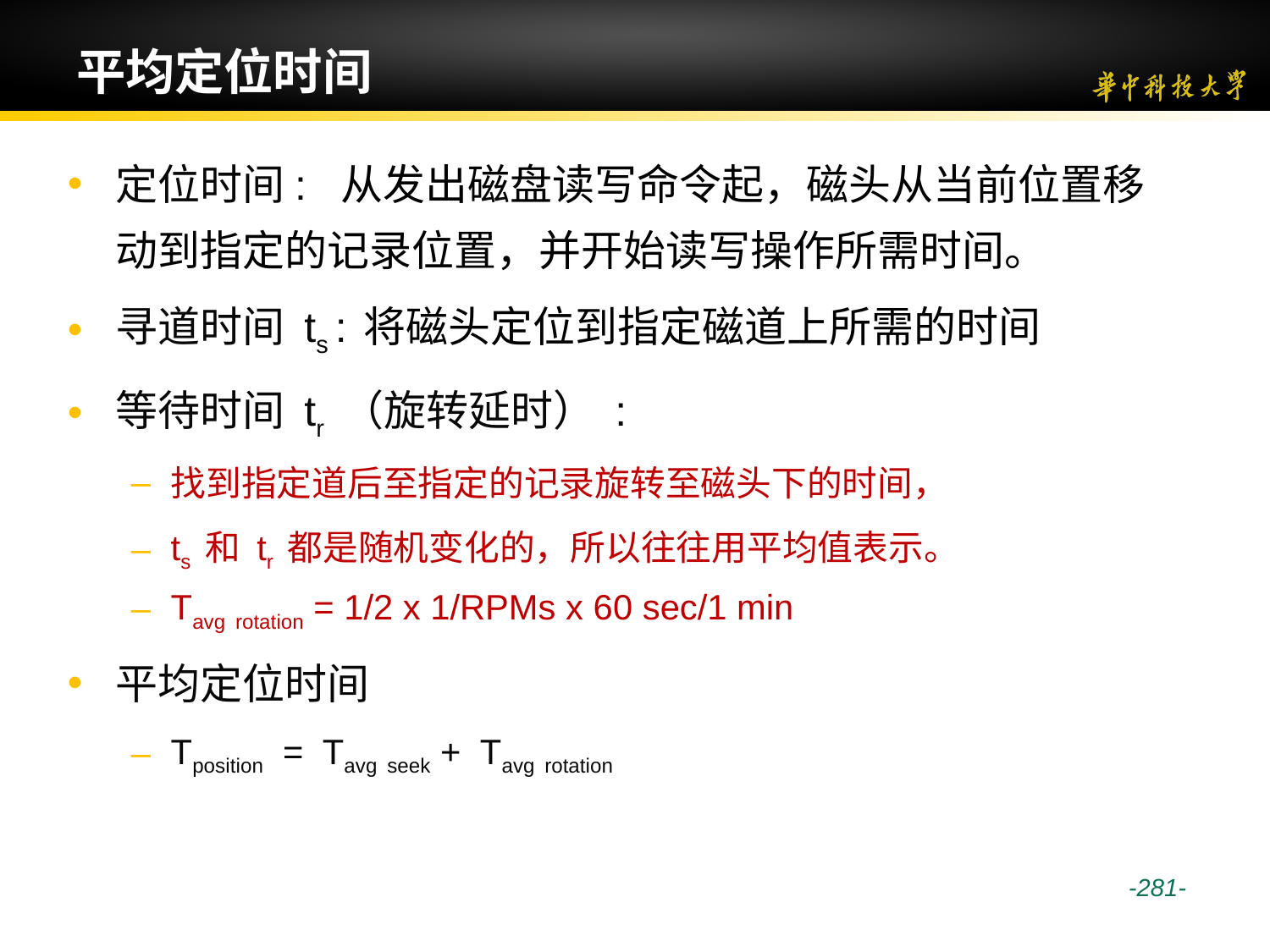

# 平均定位时间
定位时间:  从发出磁盘读写命令起，磁头从当前位置移动到指定的记录位置，并开始读写操作所需时间。
寻道时间 ts : 将磁头定位到指定磁道上所需的时间
等待时间 tr （旋转延时） :
找到指定道后至指定的记录旋转至磁头下的时间，
ts 和 tr 都是随机变化的，所以往往用平均值表示。
Tavg rotation = 1/2 x 1/RPMs x 60 sec/1 min
平均定位时间
Tposition  =  Tavg seek +  Tavg rotation
 -281-